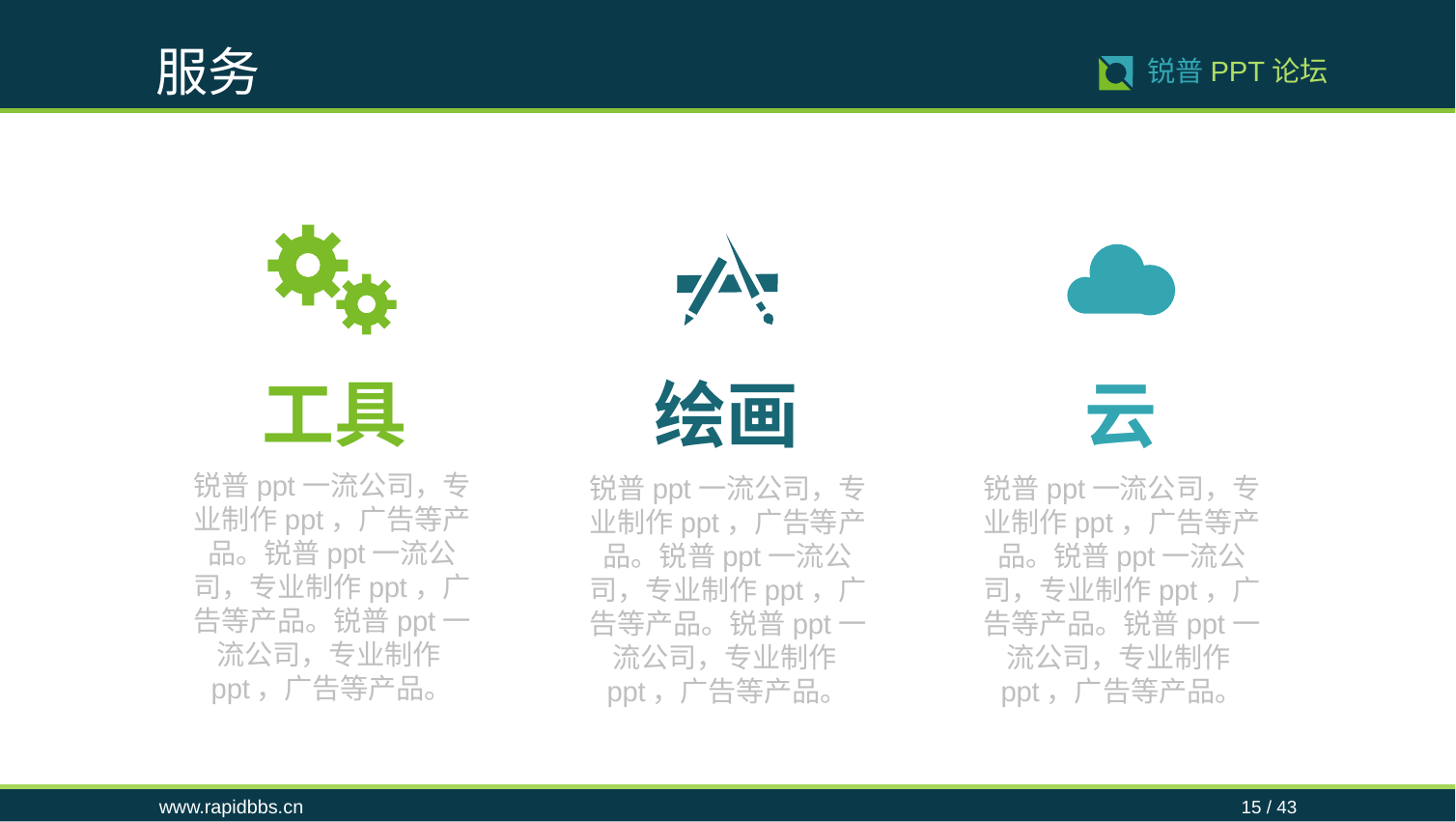

服务

15 / 43

锐普PPT论坛

工具
绘画
云
锐普ppt一流公司，专业制作ppt，广告等产品。锐普ppt一流公司，专业制作ppt，广告等产品。锐普ppt一流公司，专业制作ppt，广告等产品。
锐普ppt一流公司，专业制作ppt，广告等产品。锐普ppt一流公司，专业制作ppt，广告等产品。锐普ppt一流公司，专业制作ppt，广告等产品。
锐普ppt一流公司，专业制作ppt，广告等产品。锐普ppt一流公司，专业制作ppt，广告等产品。锐普ppt一流公司，专业制作ppt，广告等产品。
www.rapidbbs.cn